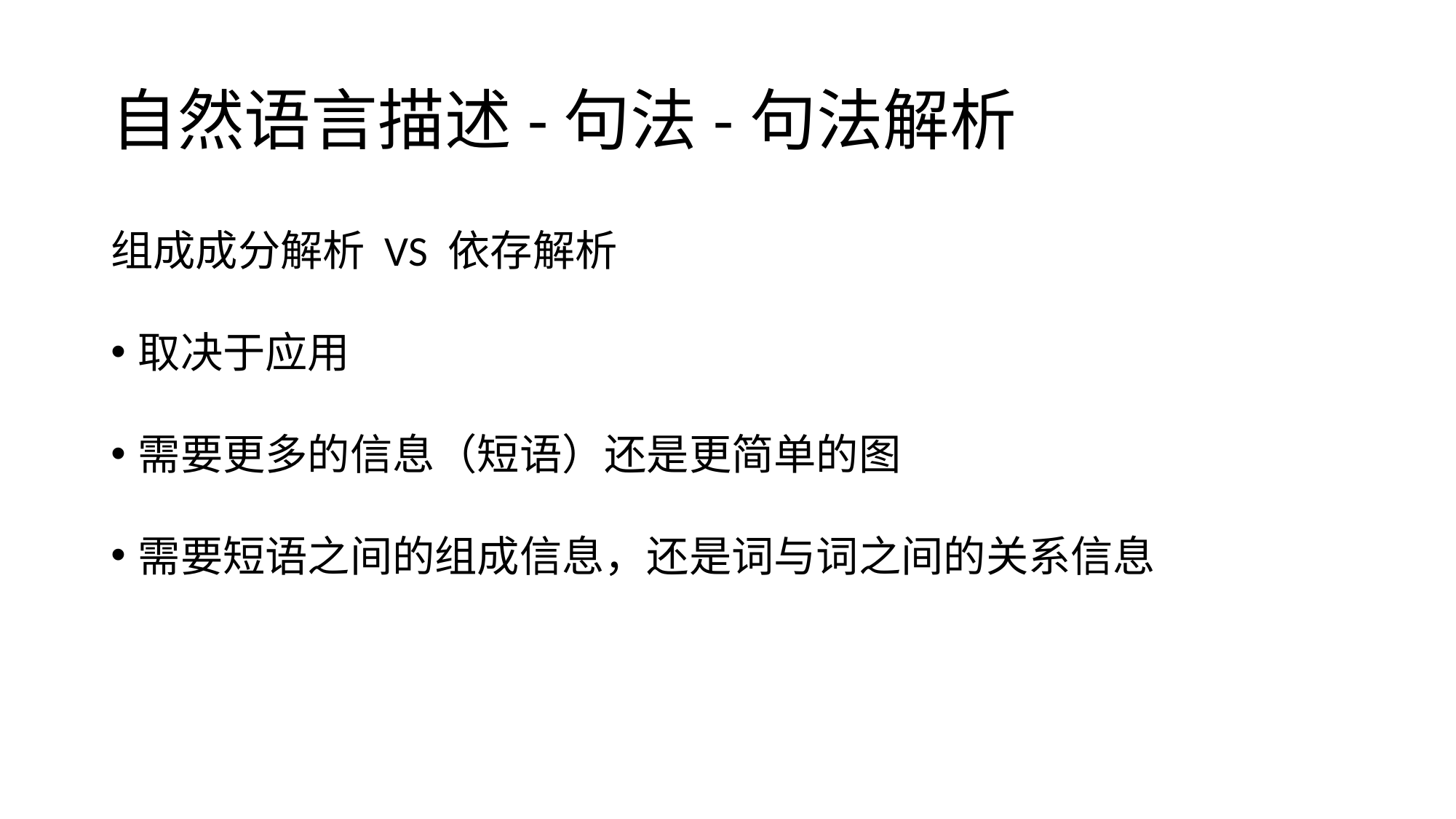

# 自然语言描述-句法-句法解析
组成成分解析 VS 依存解析

取决于应用

需要更多的信息（短语）还是更简单的图

需要短语之间的组成信息，还是词与词之间的关系信息